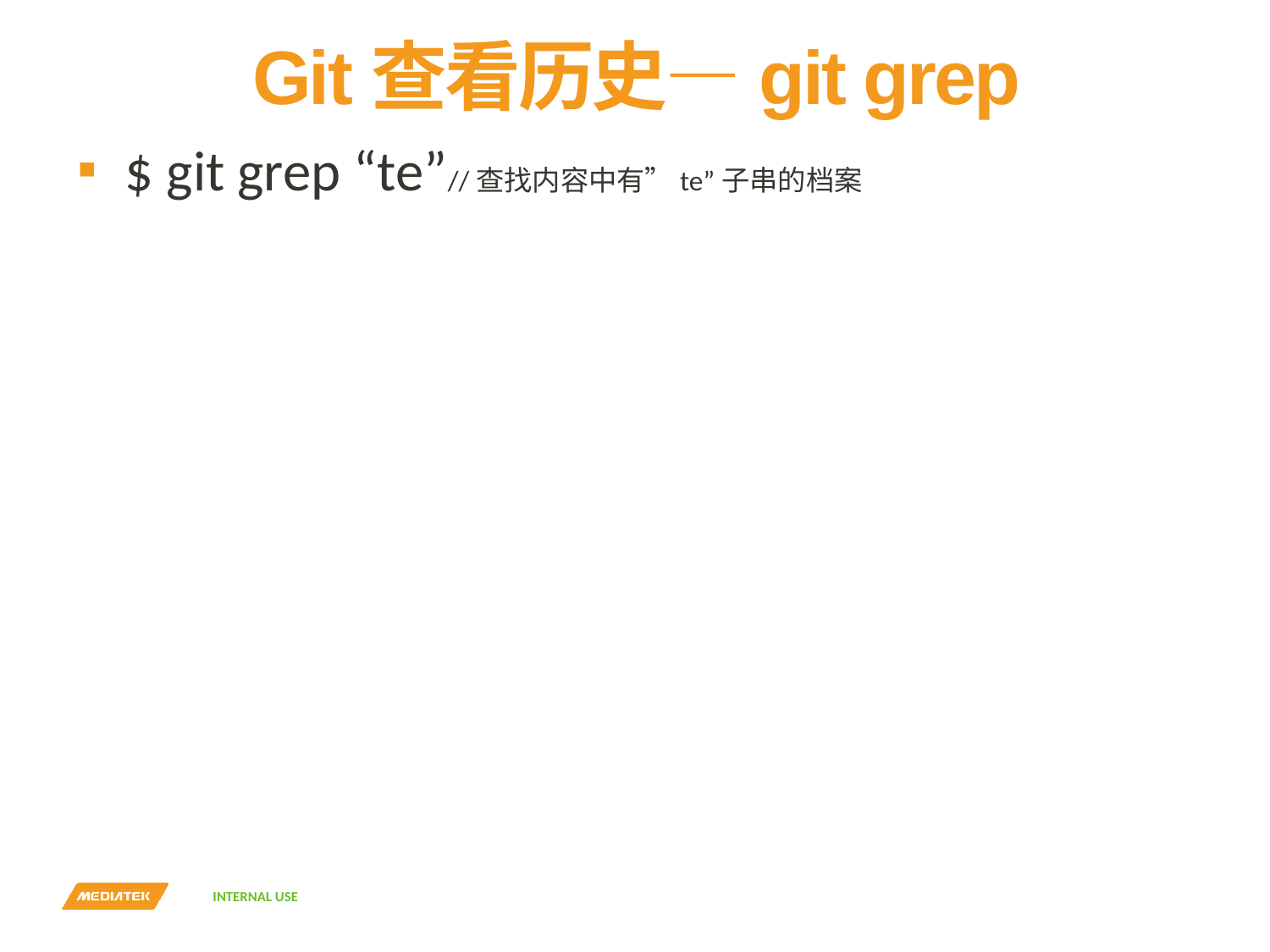

# Git查看历史—git grep
$ git grep “te”//查找内容中有”te”子串的档案